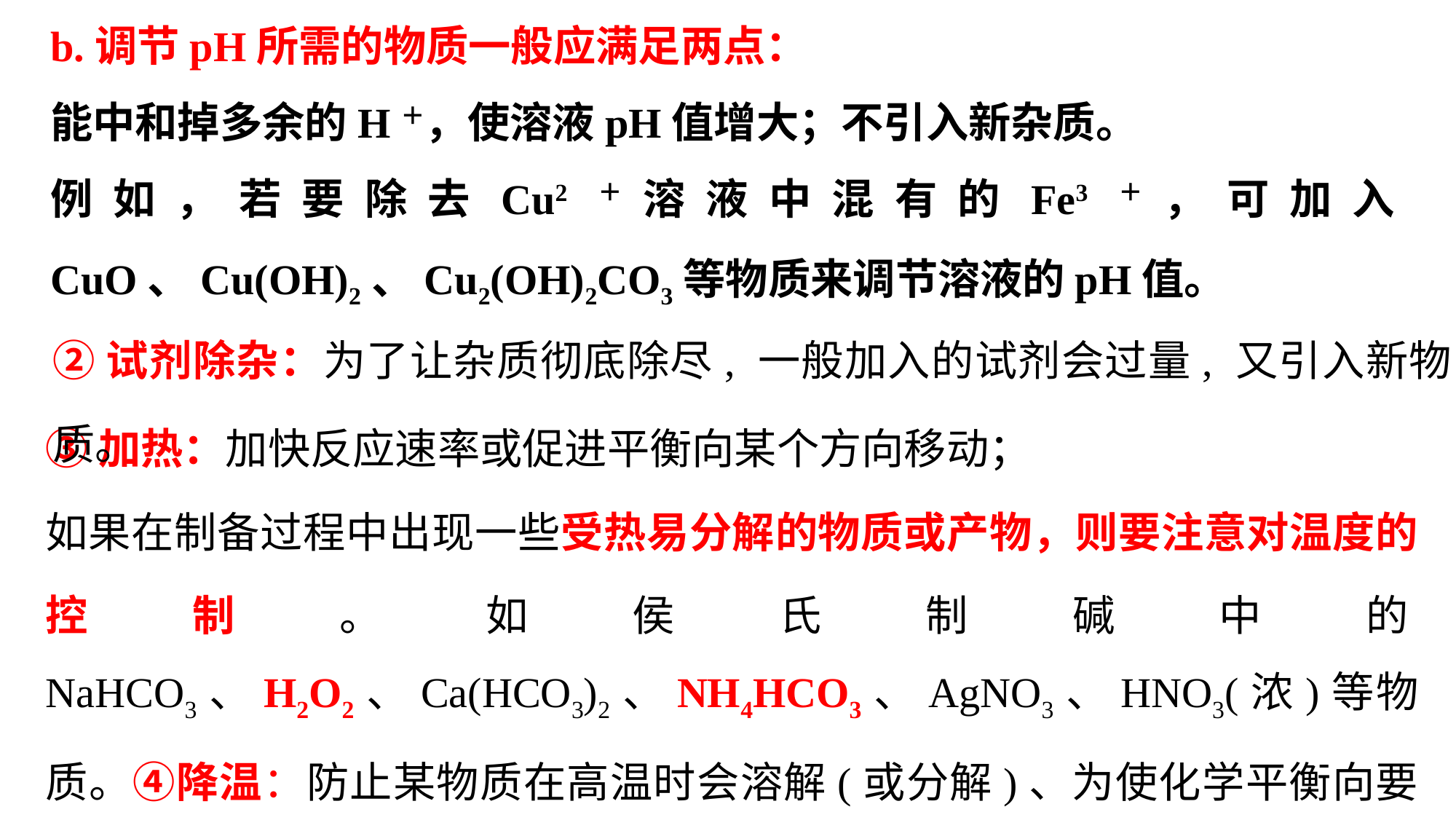

b.调节pH所需的物质一般应满足两点：
能中和掉多余的H＋，使溶液pH值增大；不引入新杂质。
例如，若要除去Cu2＋溶液中混有的Fe3＋，可加入CuO、Cu(OH)2、Cu2(OH)2CO3等物质来调节溶液的pH值。
②试剂除杂：为了让杂质彻底除尽, 一般加入的试剂会过量, 又引入新物质。
③加热：加快反应速率或促进平衡向某个方向移动；
如果在制备过程中出现一些受热易分解的物质或产物，则要注意对温度的控制。如侯氏制碱中的NaHCO3、H2O2、Ca(HCO3)2、NH4HCO3、AgNO3、HNO3(浓)等物质。④降温：防止某物质在高温时会溶解(或分解)、为使化学平衡向要求的方向移动    ⑤萃取